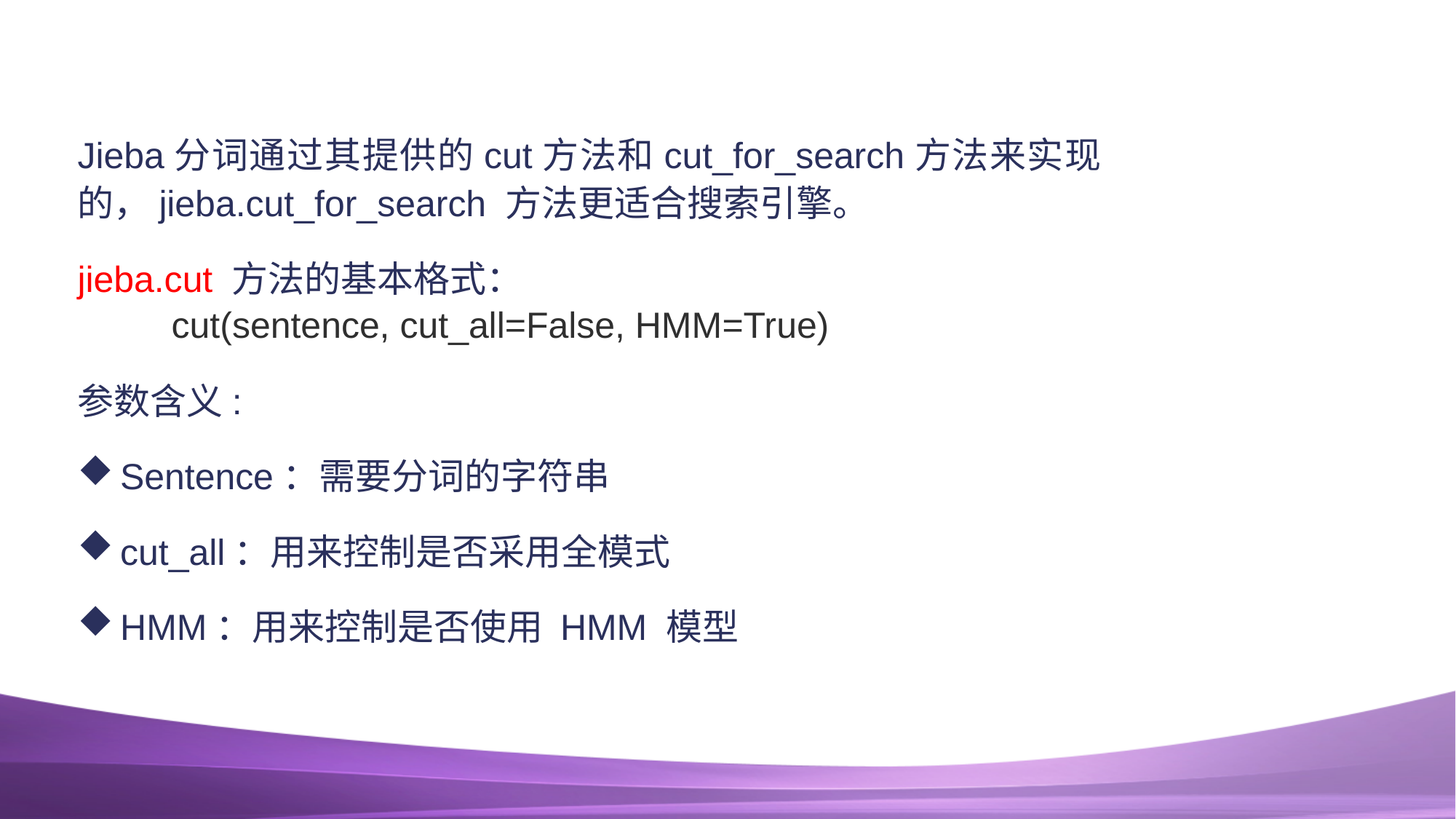

#
Jieba分词通过其提供的cut方法和cut_for_search方法来实现的，jieba.cut_for_search 方法更适合搜索引擎。
jieba.cut 方法的基本格式：
cut(sentence, cut_all=False, HMM=True)
参数含义:
Sentence：需要分词的字符串
cut_all：用来控制是否采用全模式
HMM：用来控制是否使用 HMM 模型